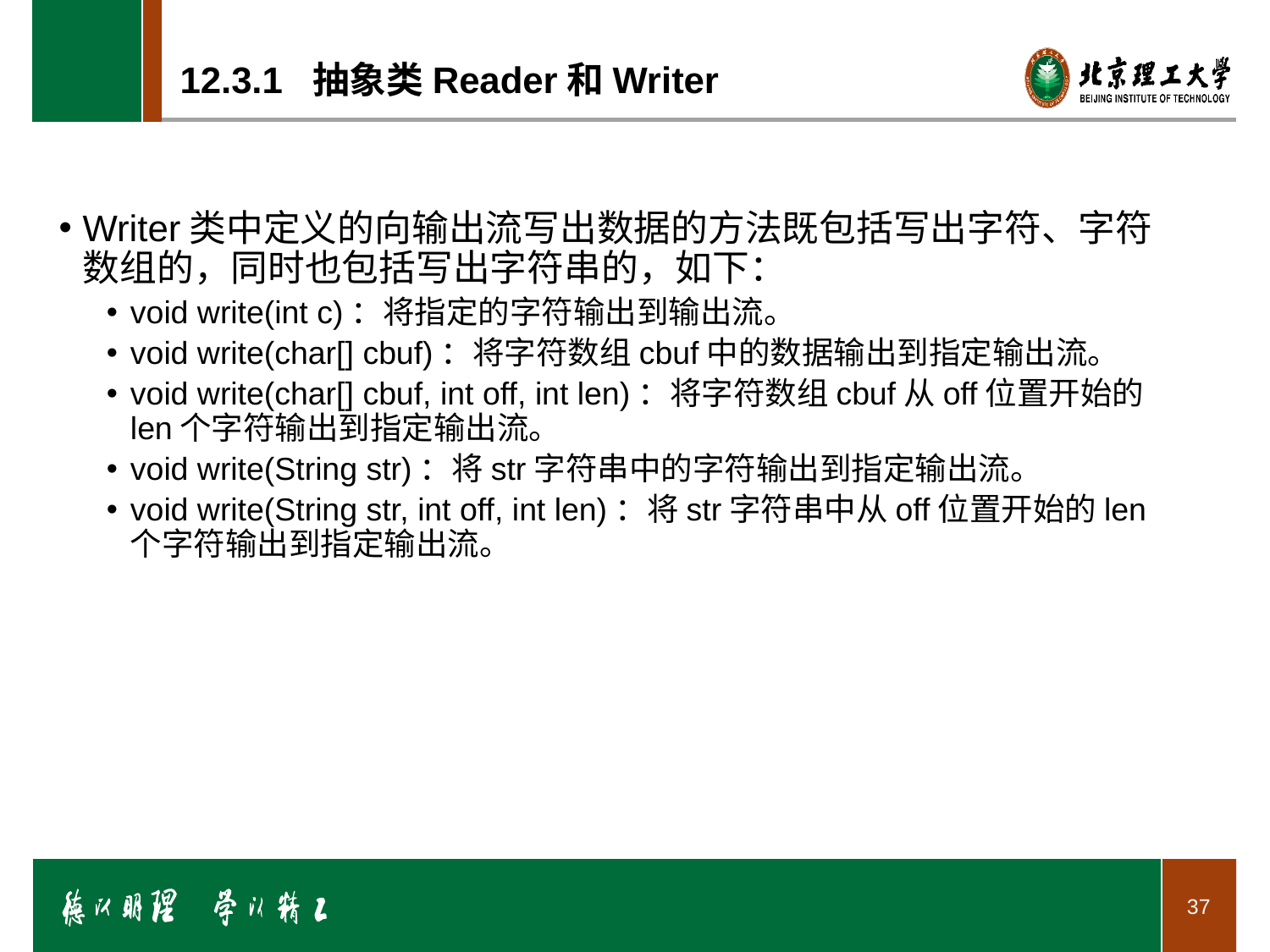

# 12.3.1  抽象类Reader和Writer
Writer类中定义的向输出流写出数据的方法既包括写出字符、字符数组的，同时也包括写出字符串的，如下：
void write(int c)：将指定的字符输出到输出流。
void write(char[] cbuf)：将字符数组cbuf中的数据输出到指定输出流。
void write(char[] cbuf, int off, int len)：将字符数组cbuf从off位置开始的len个字符输出到指定输出流。
void write(String str)：将str字符串中的字符输出到指定输出流。
void write(String str, int off, int len)：将str字符串中从off位置开始的len个字符输出到指定输出流。